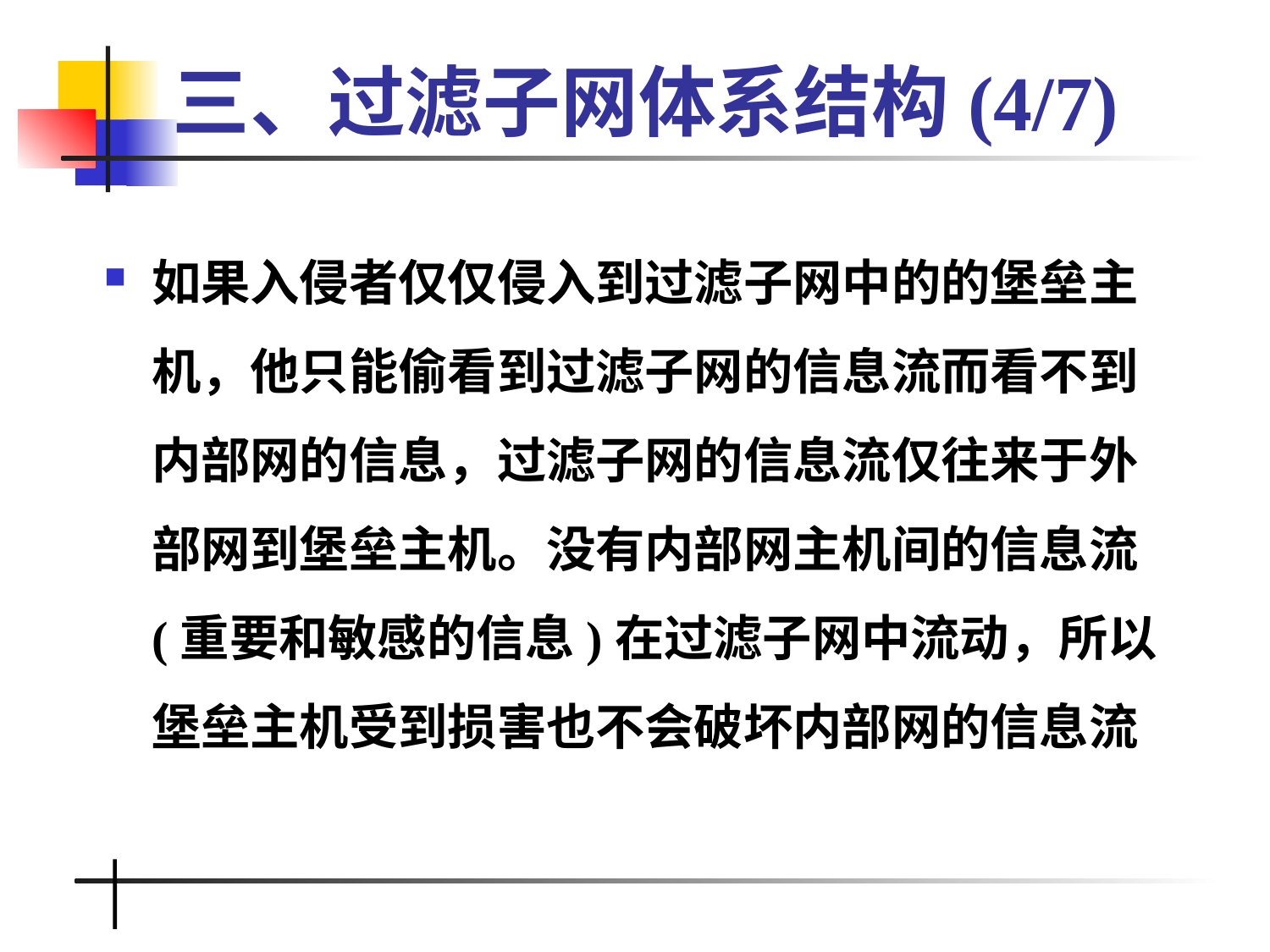

# 三、过滤子网体系结构(4/7)
如果入侵者仅仅侵入到过滤子网中的的堡垒主机，他只能偷看到过滤子网的信息流而看不到内部网的信息，过滤子网的信息流仅往来于外部网到堡垒主机。没有内部网主机间的信息流(重要和敏感的信息)在过滤子网中流动，所以堡垒主机受到损害也不会破坏内部网的信息流